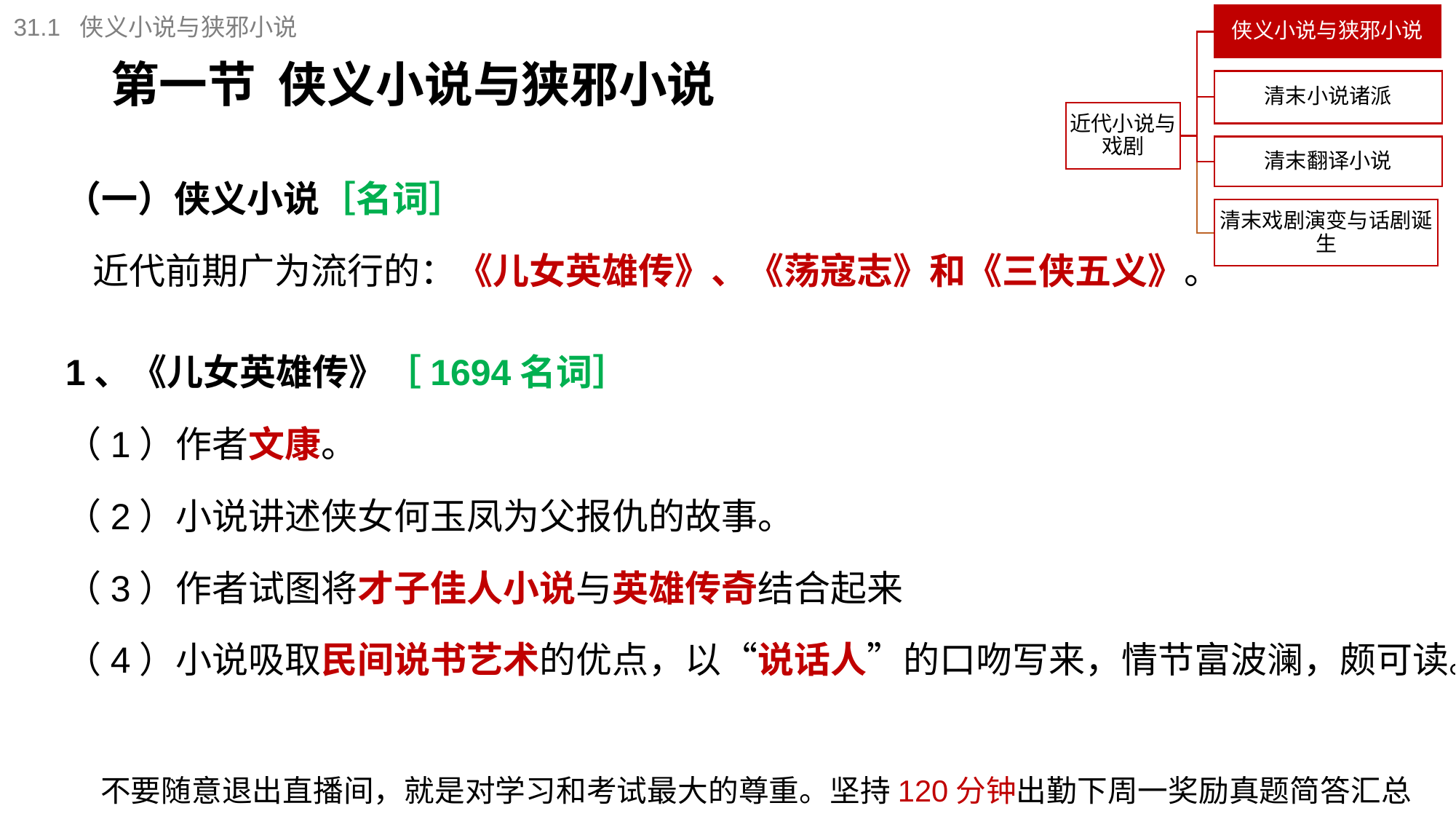

近代小说与戏剧
侠义小说与狭邪小说
清末小说诸派
清末翻译小说
清末戏剧演变与话剧诞生
31.1  侠义小说与狭邪小说
# 第一节  侠义小说与狭邪小说
（一）侠义小说［名词］
近代前期广为流行的：《儿女英雄传》、《荡寇志》和《三侠五义》。

1、《儿女英雄传》［1694名词］
（1）作者文康。
（2）小说讲述侠女何玉凤为父报仇的故事。
（3）作者试图将才子佳人小说与英雄传奇结合起来
（4）小说吸取民间说书艺术的优点，以“说话人”的口吻写来，情节富波澜，颇可读。